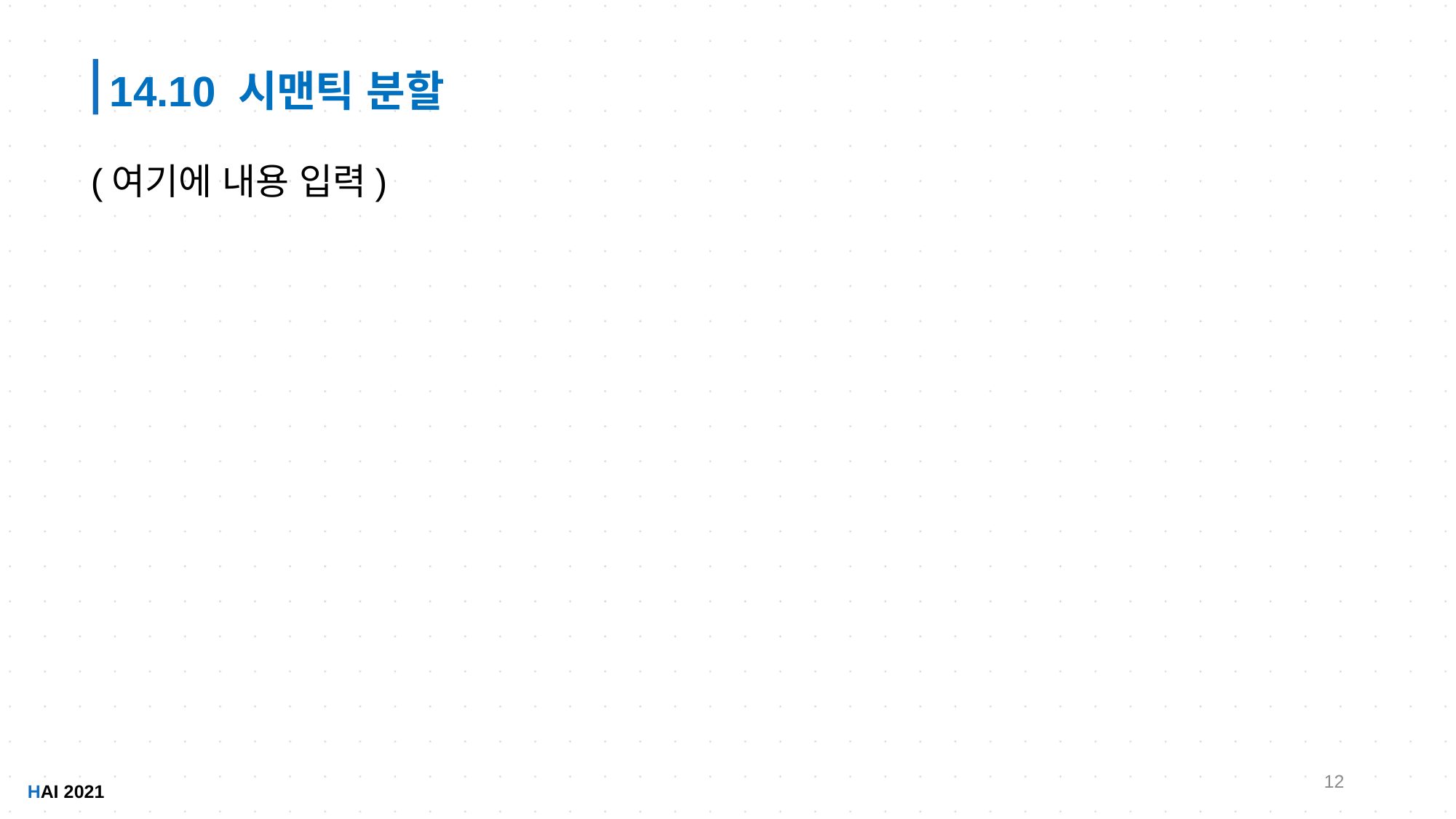

14.10 시맨틱 분할
(여기에 내용 입력)
12
HAI 2021